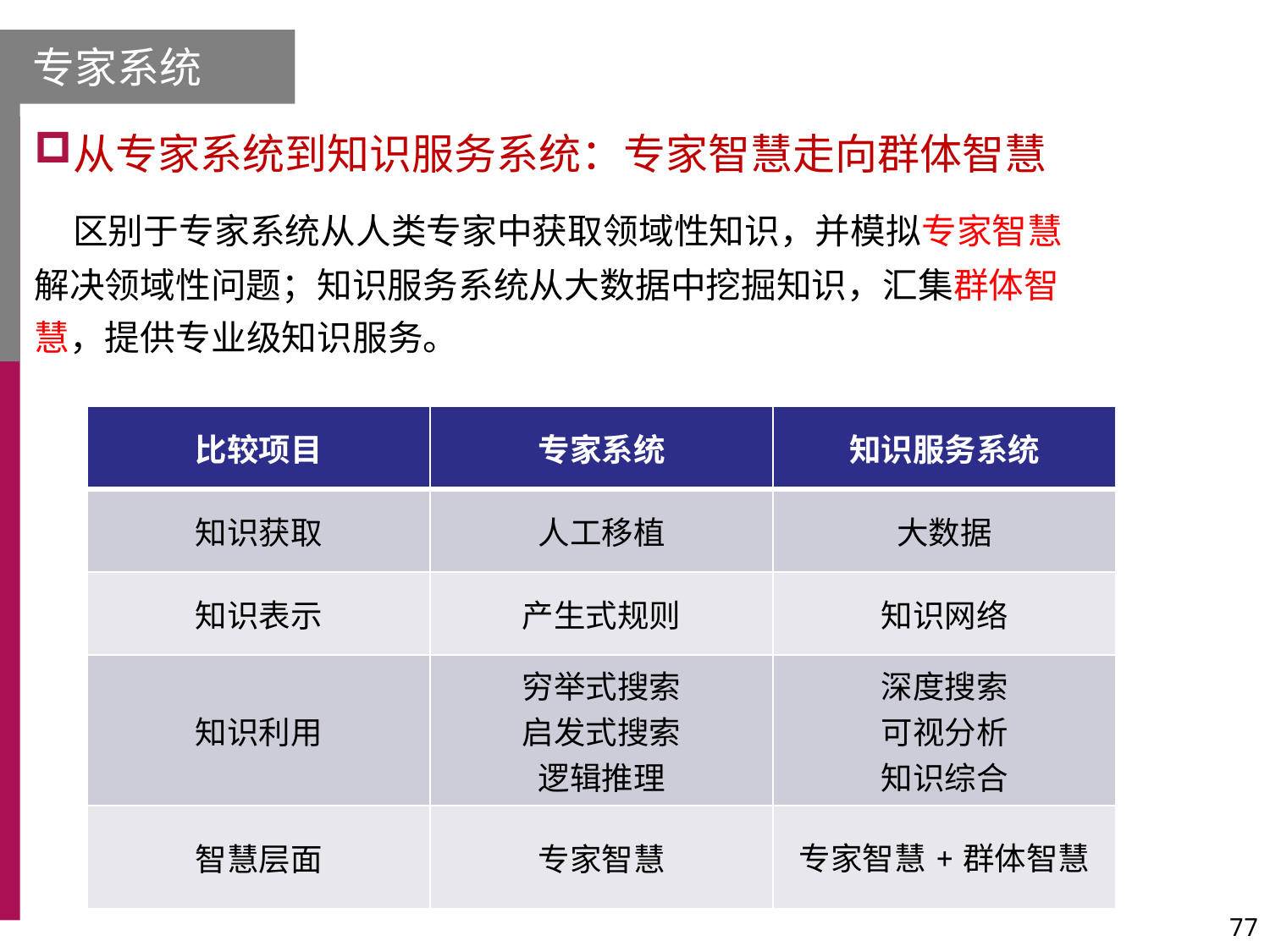

专家系统
从专家系统到知识服务系统：专家智慧走向群体智慧
   区别于专家系统从人类专家中获取领域性知识，并模拟专家智慧解决领域性问题；知识服务系统从大数据中挖掘知识，汇集群体智慧，提供专业级知识服务。
| 比较项目 | 专家系统 | 知识服务系统 |
| --- | --- | --- |
| 知识获取 | 人工移植 | 大数据 |
| 知识表示 | 产生式规则 | 知识网络 |
| 知识利用 | 穷举式搜索 启发式搜索 逻辑推理 | 深度搜索 可视分析 知识综合 |
| 智慧层面 | 专家智慧 | 专家智慧+群体智慧 |
77